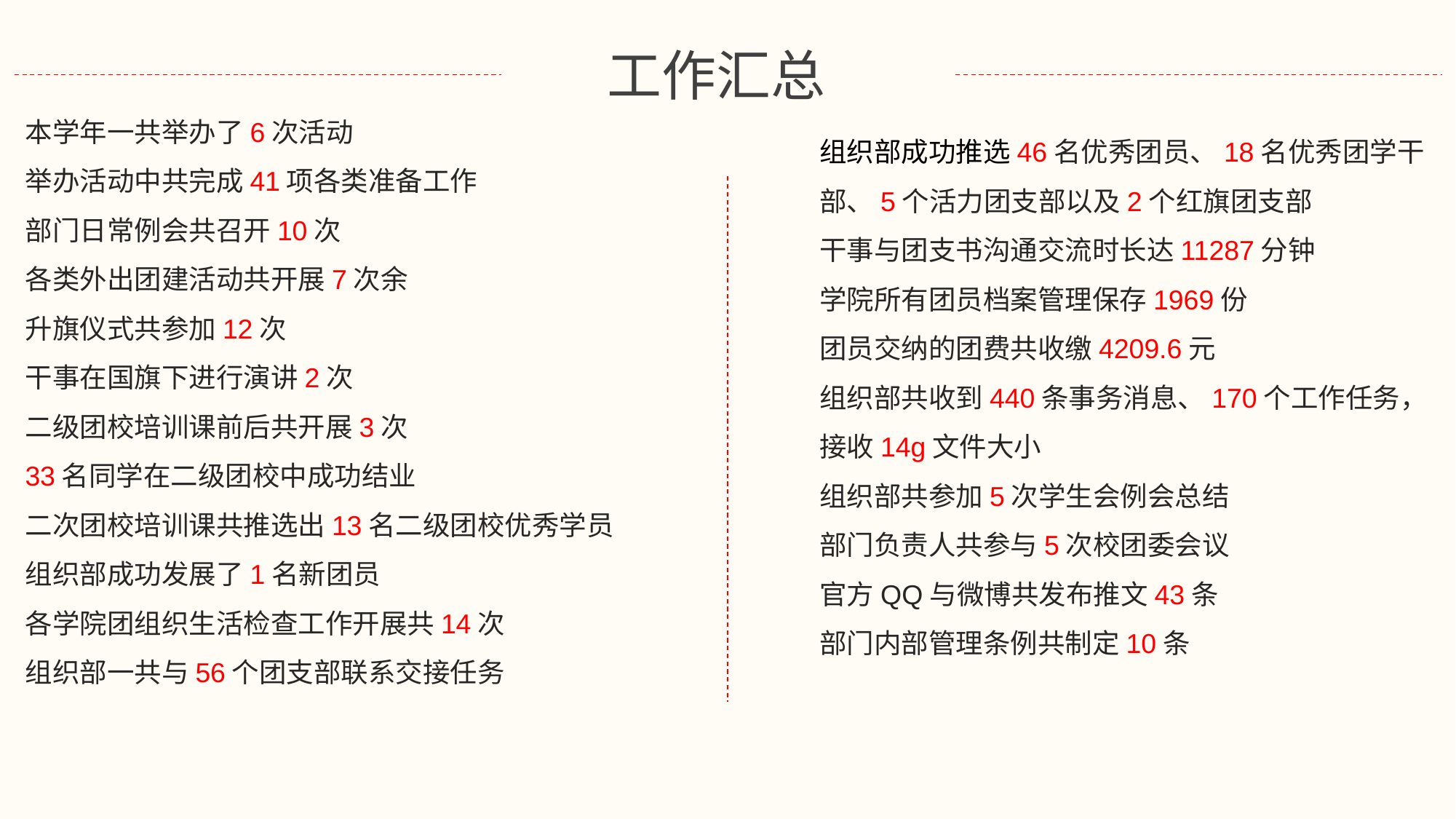

工作汇总
本学年一共举办了6次活动
举办活动中共完成41项各类准备工作
部门日常例会共召开10次
各类外出团建活动共开展7次余
升旗仪式共参加12次
干事在国旗下进行演讲2次
二级团校培训课前后共开展3次
33名同学在二级团校中成功结业
二次团校培训课共推选出13名二级团校优秀学员
组织部成功发展了1名新团员
各学院团组织生活检查工作开展共14次
组织部一共与56个团支部联系交接任务

组织部成功推选46名优秀团员、18名优秀团学干部、5个活力团支部以及2个红旗团支部
干事与团支书沟通交流时长达11287分钟
学院所有团员档案管理保存1969份
团员交纳的团费共收缴4209.6元
组织部共收到440条事务消息、170个工作任务，接收14g文件大小
组织部共参加5次学生会例会总结
部门负责人共参与5次校团委会议
官方QQ与微博共发布推文43条
部门内部管理条例共制定10条